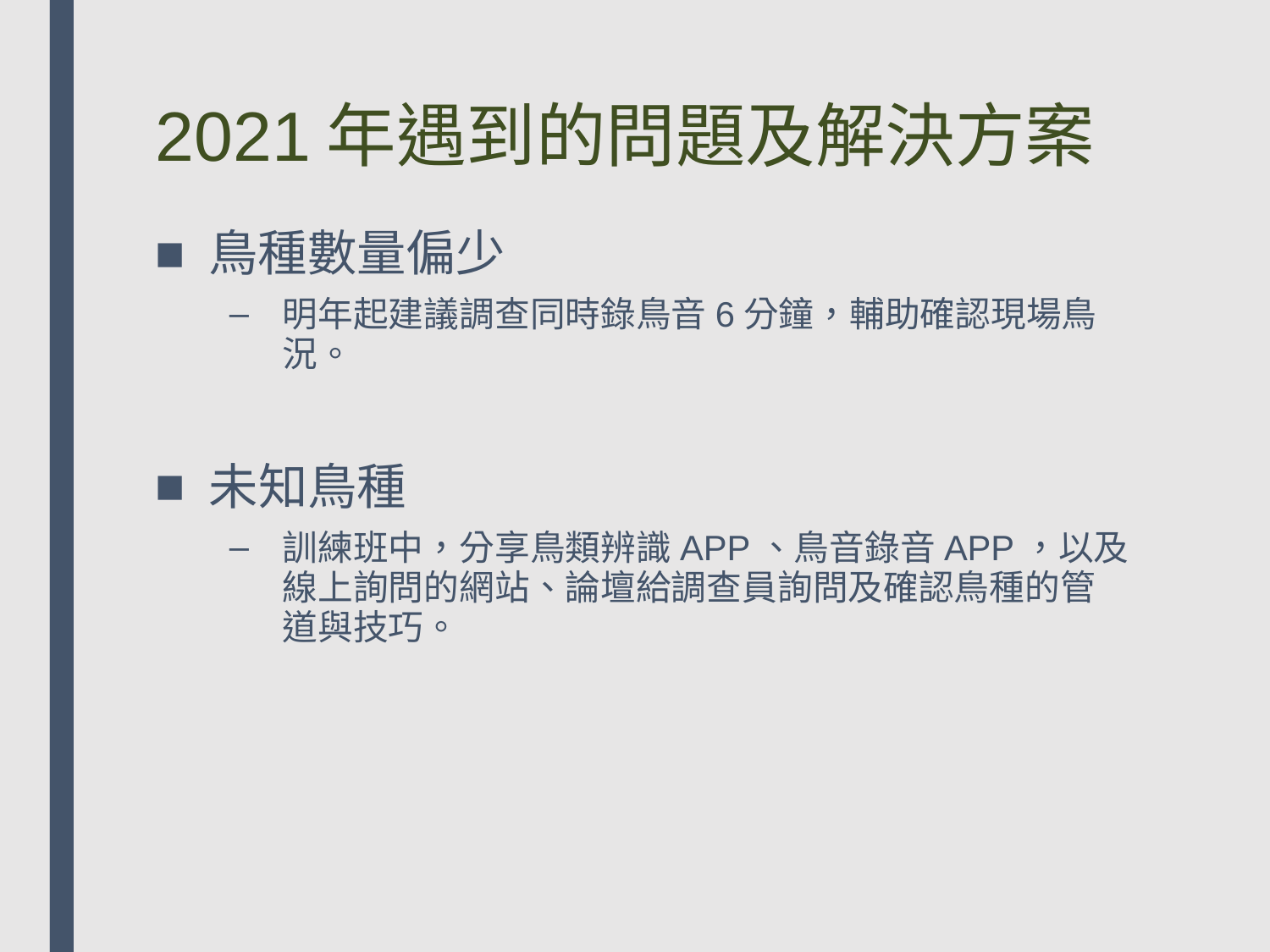

# 2021年遇到的問題及解決方案
鳥種數量偏少
明年起建議調查同時錄鳥音6分鐘，輔助確認現場鳥況。

未知鳥種
訓練班中，分享鳥類辨識APP、鳥音錄音APP，以及線上詢問的網站、論壇給調查員詢問及確認鳥種的管道與技巧。